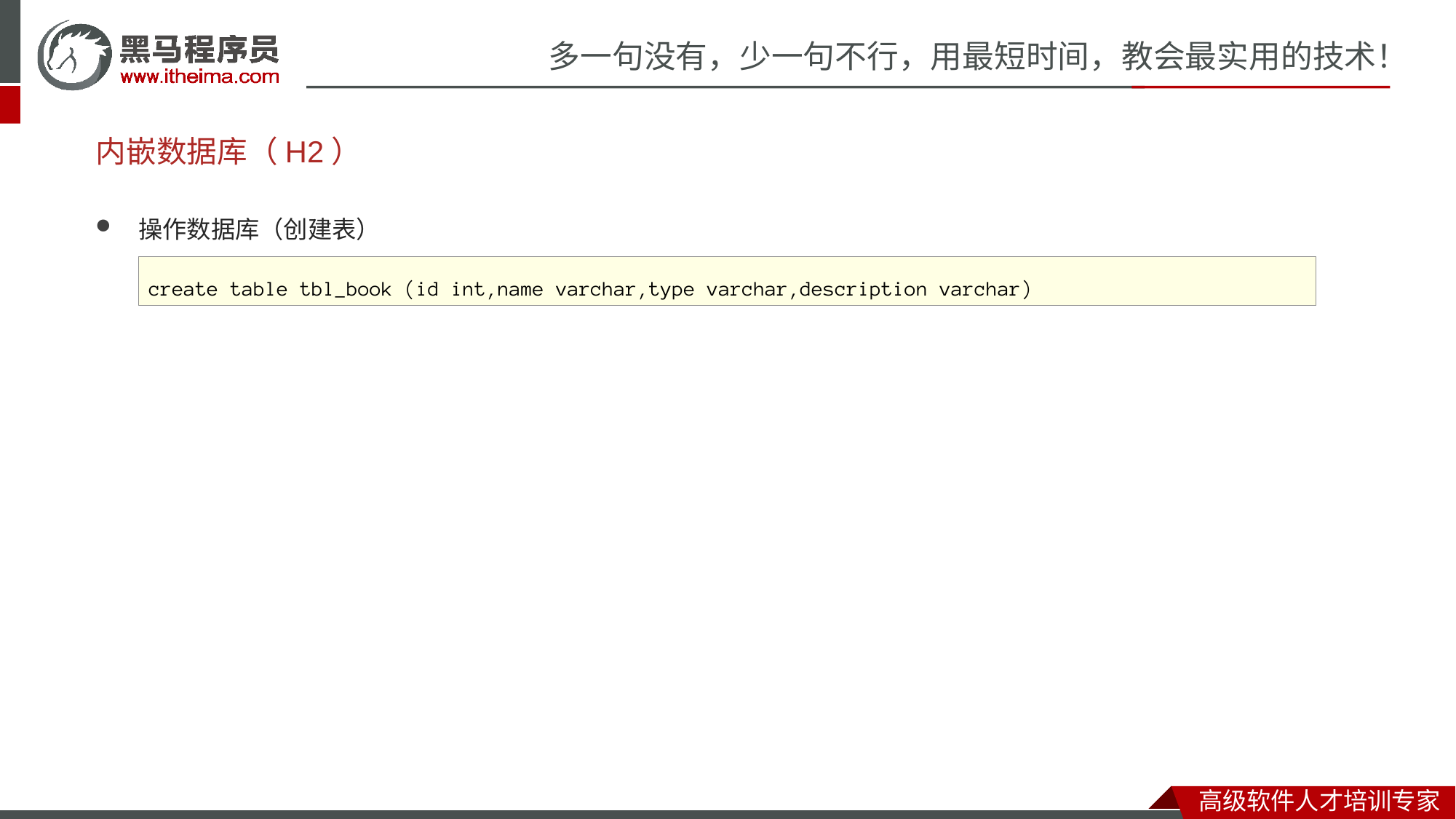

# 内嵌数据库（H2）
操作数据库（创建表）

create table tbl_book (id int,name varchar,type varchar,description varchar)